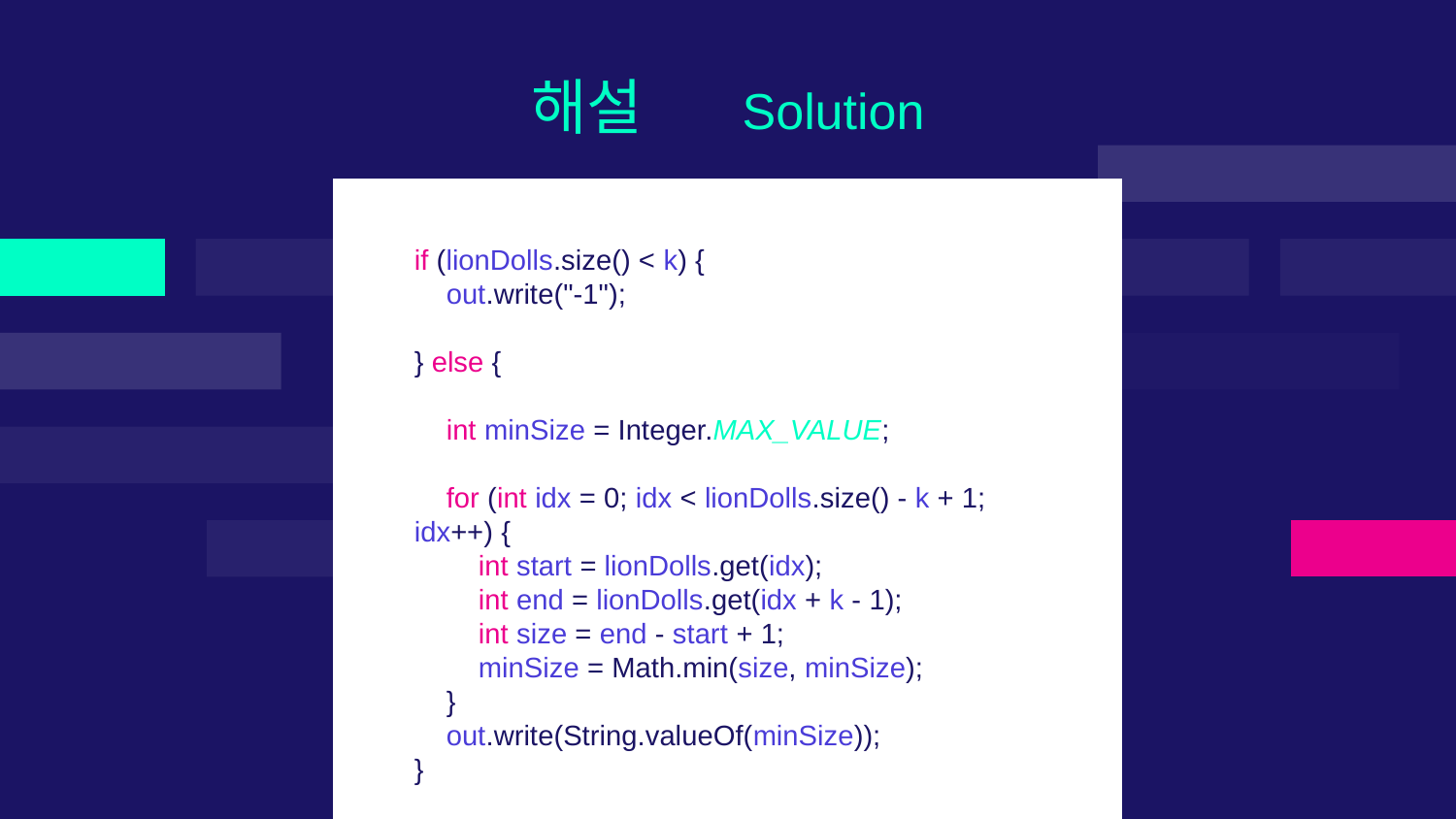

해설     Solution
if (lionDolls.size() < k) {
    out.write("-1");

} else {

    int minSize = Integer.MAX_VALUE;

    for (int idx = 0; idx < lionDolls.size() - k + 1; idx++) {
        int start = lionDolls.get(idx);
        int end = lionDolls.get(idx + k - 1);
        int size = end - start + 1;
        minSize = Math.min(size, minSize);
    }
    out.write(String.valueOf(minSize));
}